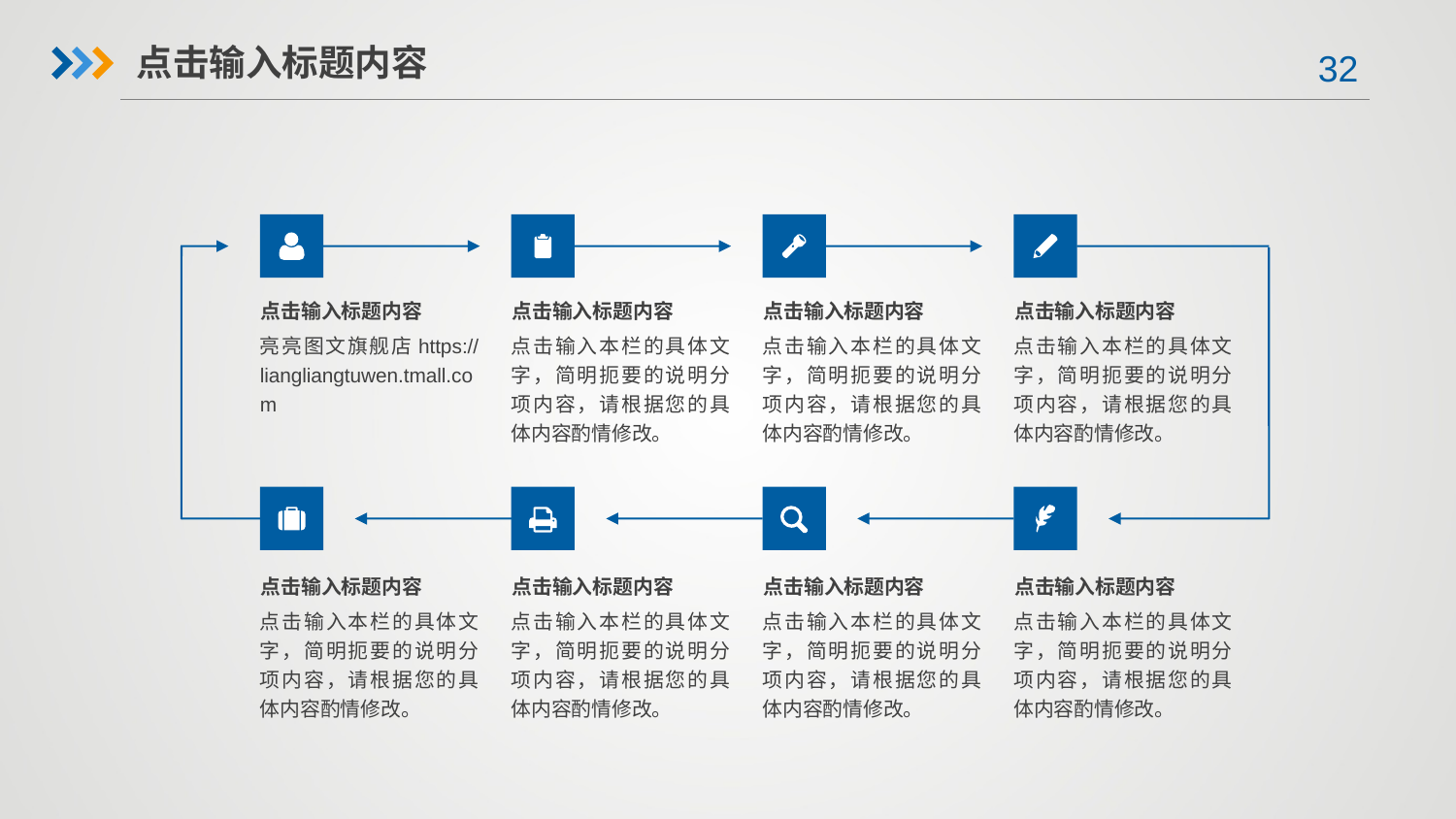

点击输入标题内容

点击输入标题内容
点击输入标题内容
点击输入标题内容
点击输入标题内容
亮亮图文旗舰店https://liangliangtuwen.tmall.com
点击输入本栏的具体文字，简明扼要的说明分项内容，请根据您的具体内容酌情修改。
点击输入本栏的具体文字，简明扼要的说明分项内容，请根据您的具体内容酌情修改。
点击输入本栏的具体文字，简明扼要的说明分项内容，请根据您的具体内容酌情修改。

点击输入标题内容
点击输入标题内容
点击输入标题内容
点击输入标题内容
点击输入本栏的具体文字，简明扼要的说明分项内容，请根据您的具体内容酌情修改。
点击输入本栏的具体文字，简明扼要的说明分项内容，请根据您的具体内容酌情修改。
点击输入本栏的具体文字，简明扼要的说明分项内容，请根据您的具体内容酌情修改。
点击输入本栏的具体文字，简明扼要的说明分项内容，请根据您的具体内容酌情修改。